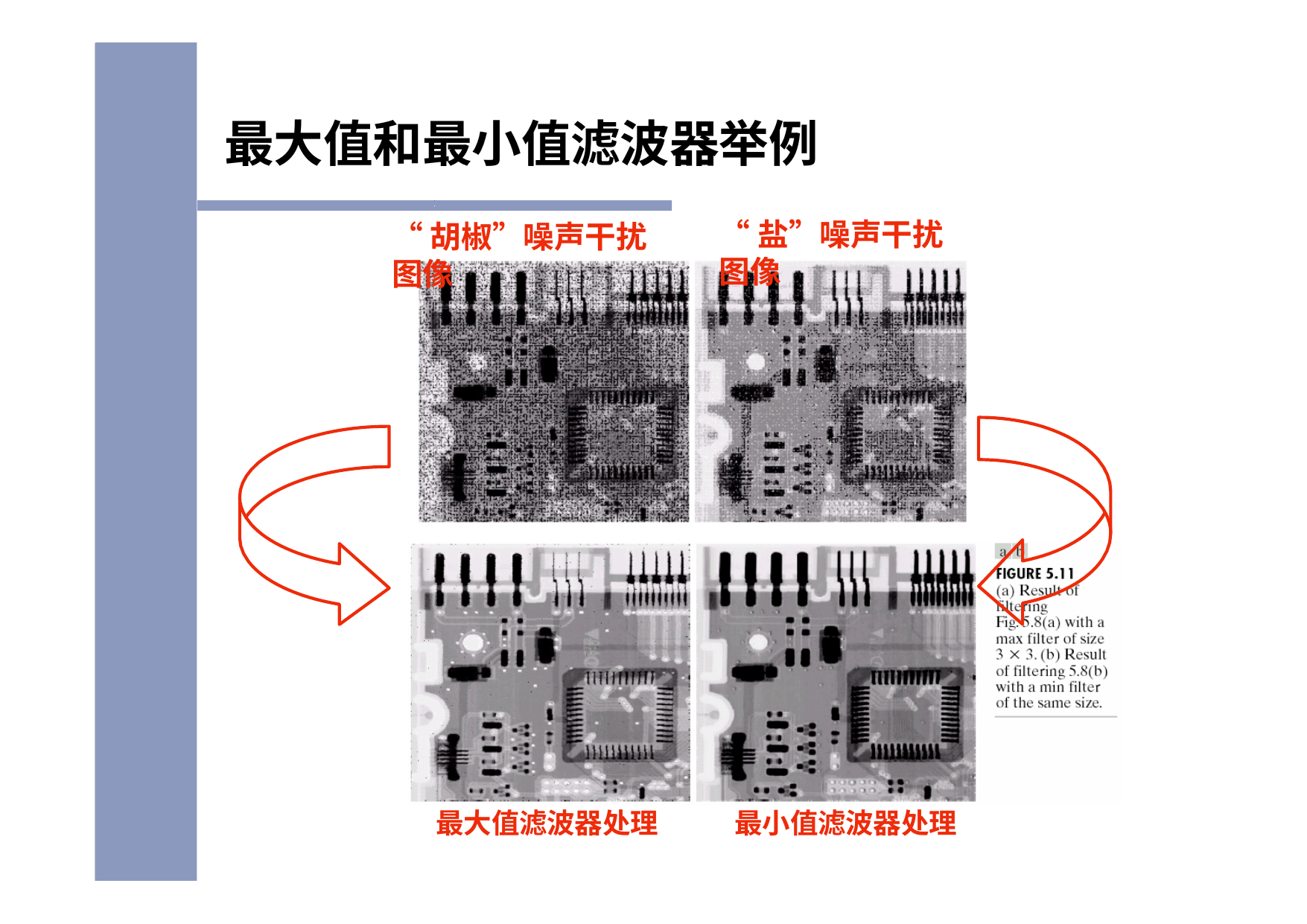

# 最大值和最小值滤波器举例

“盐”噪声干扰图像
“胡椒”噪声干扰图像

最大值滤波器处理
最小值滤波器处理